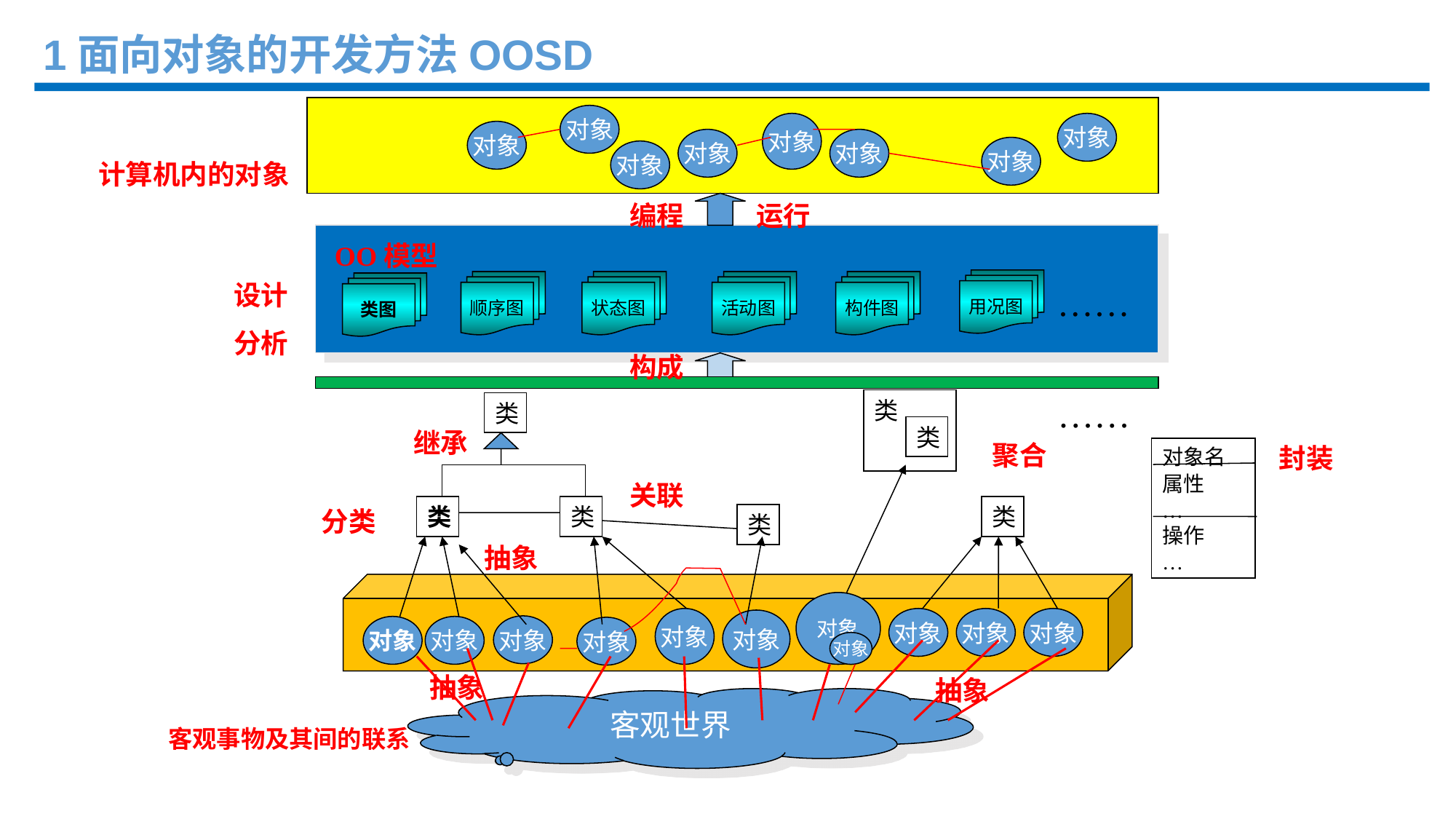

1面向对象的开发方法OOSD

对象
对象
对象
对象

对象

对象

对象
对象
计算机内的对象

编程

运行

OO模型
用况图
顺序图
状态图
活动图
构件图
设计
类图
……
分析
构成

类

……
类
类
继承

聚合
对象名
属性
…
操作
…

关联
类
类
类
分类
类

抽象

对象
对象
对象
对象
对象
对象
对象
对象
对象
对象
对象

抽象
抽象
客观世界
客观事物及其间的联系
封装